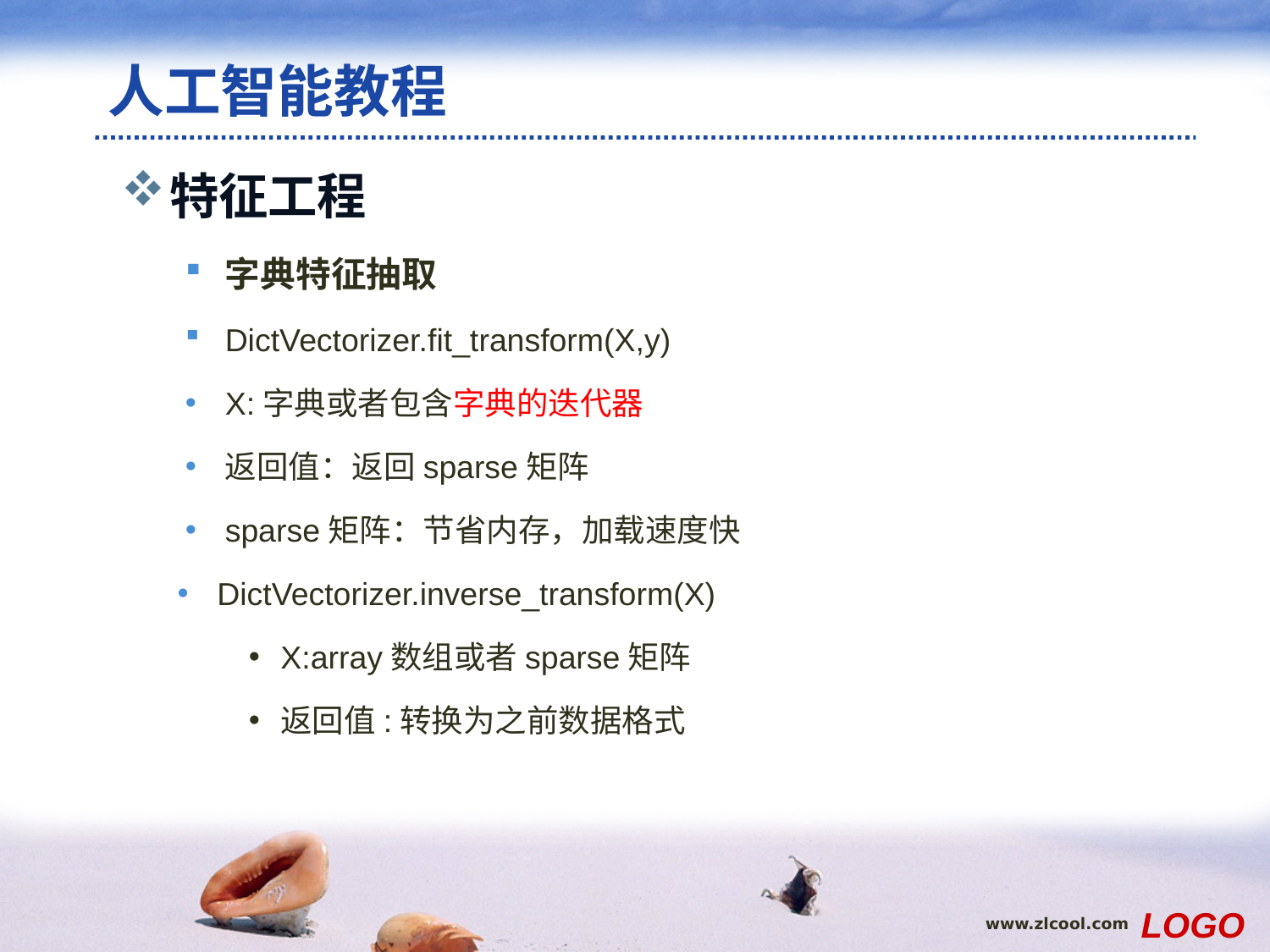

# 人工智能教程
特征工程
字典特征抽取
DictVectorizer.fit_transform(X,y)
X:字典或者包含字典的迭代器
返回值：返回sparse矩阵
sparse矩阵：节省内存，加载速度快
DictVectorizer.inverse_transform(X)
X:array数组或者sparse矩阵
返回值:转换为之前数据格式

LOGO
www.zlcool.com